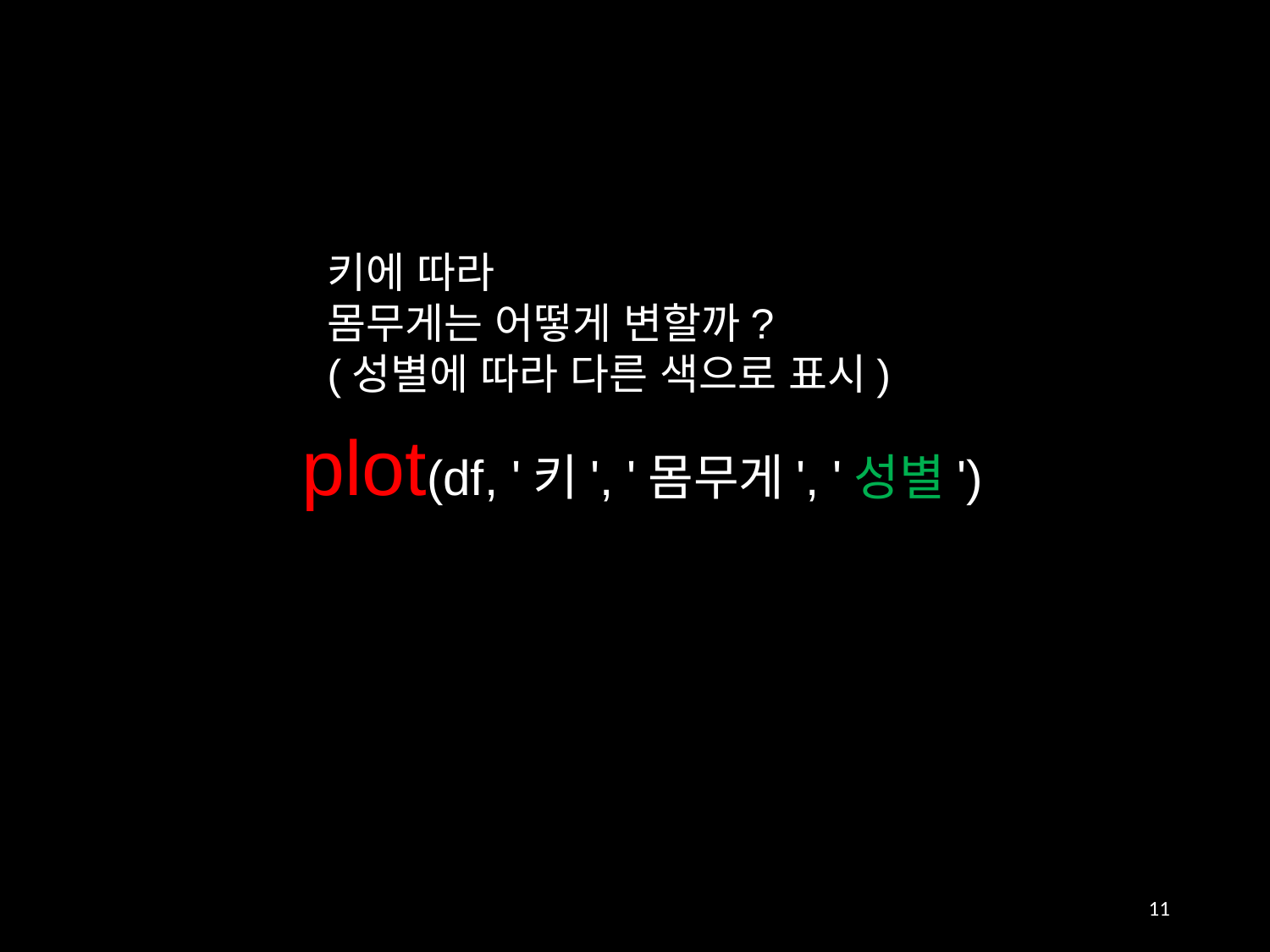

키에 따라
몸무게는 어떻게 변할까?
(성별에 따라 다른 색으로 표시)
plot(df, '키', '몸무게', '성별')
11